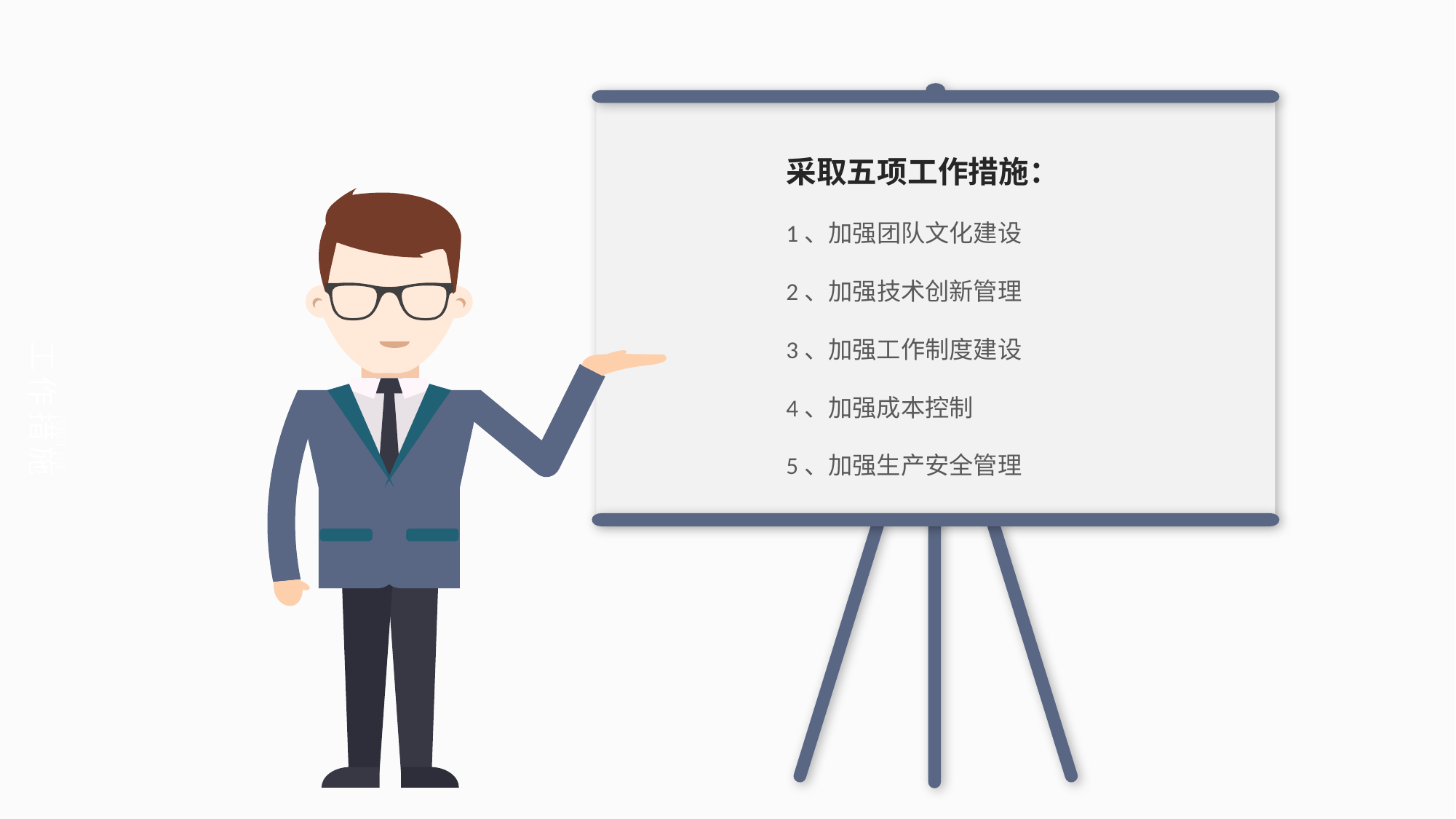

采取五项工作措施：
1、加强团队文化建设
2、加强技术创新管理
3、加强工作制度建设
4、加强成本控制
5、加强生产安全管理

工作措施
PART 04